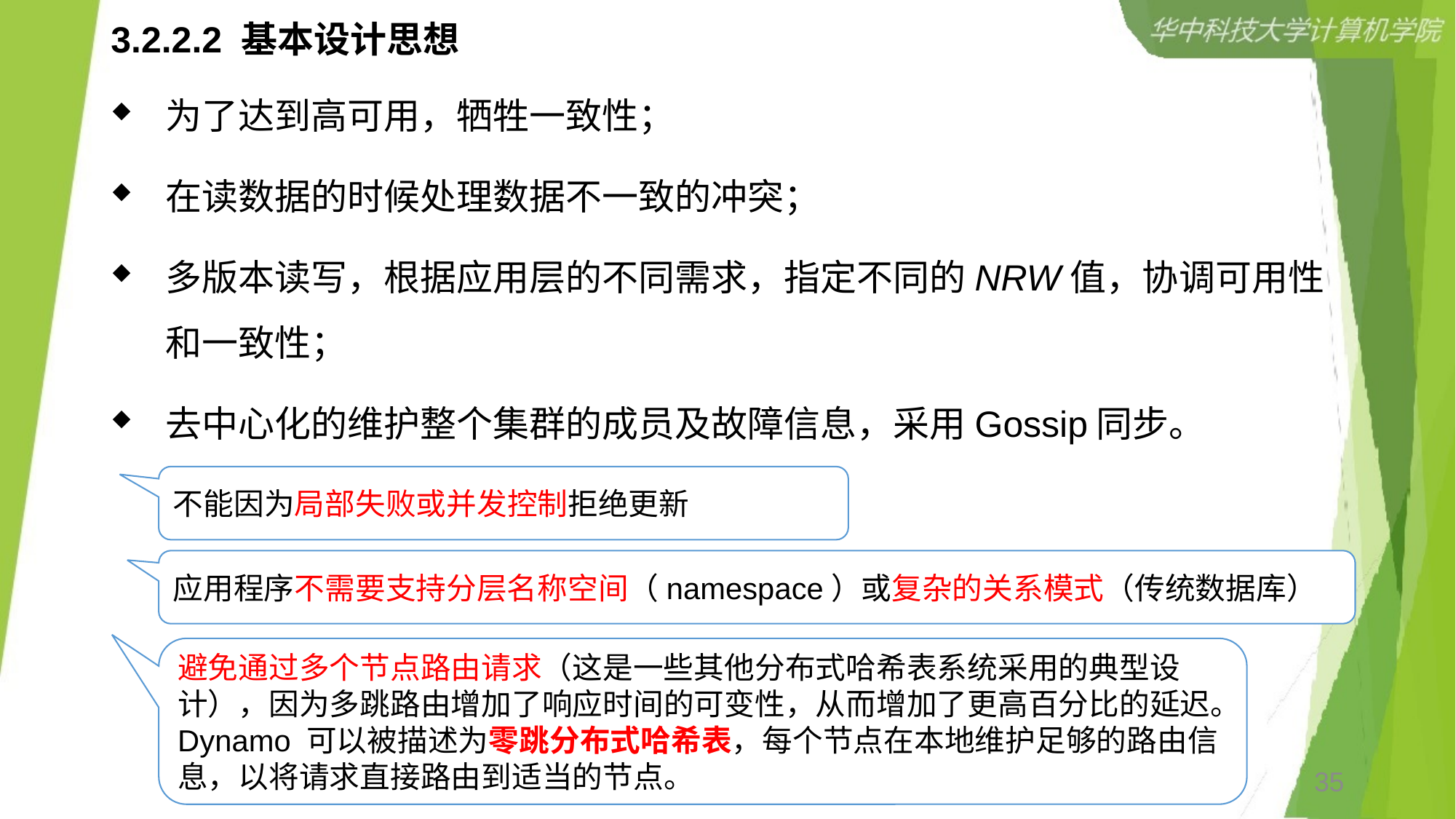

# 3.2.2.2 基本设计思想
为了达到高可用，牺牲一致性；
在读数据的时候处理数据不一致的冲突；
多版本读写，根据应用层的不同需求，指定不同的NRW值，协调可用性和一致性；
去中心化的维护整个集群的成员及故障信息，采用Gossip同步。
不能因为局部失败或并发控制拒绝更新
应用程序不需要支持分层名称空间（namespace）或复杂的关系模式（传统数据库）
避免通过多个节点路由请求（这是一些其他分布式哈希表系统采用的典型设计），因为多跳路由增加了响应时间的可变性，从而增加了更高百分比的延迟。Dynamo 可以被描述为零跳分布式哈希表，每个节点在本地维护足够的路由信息，以将请求直接路由到适当的节点。
35